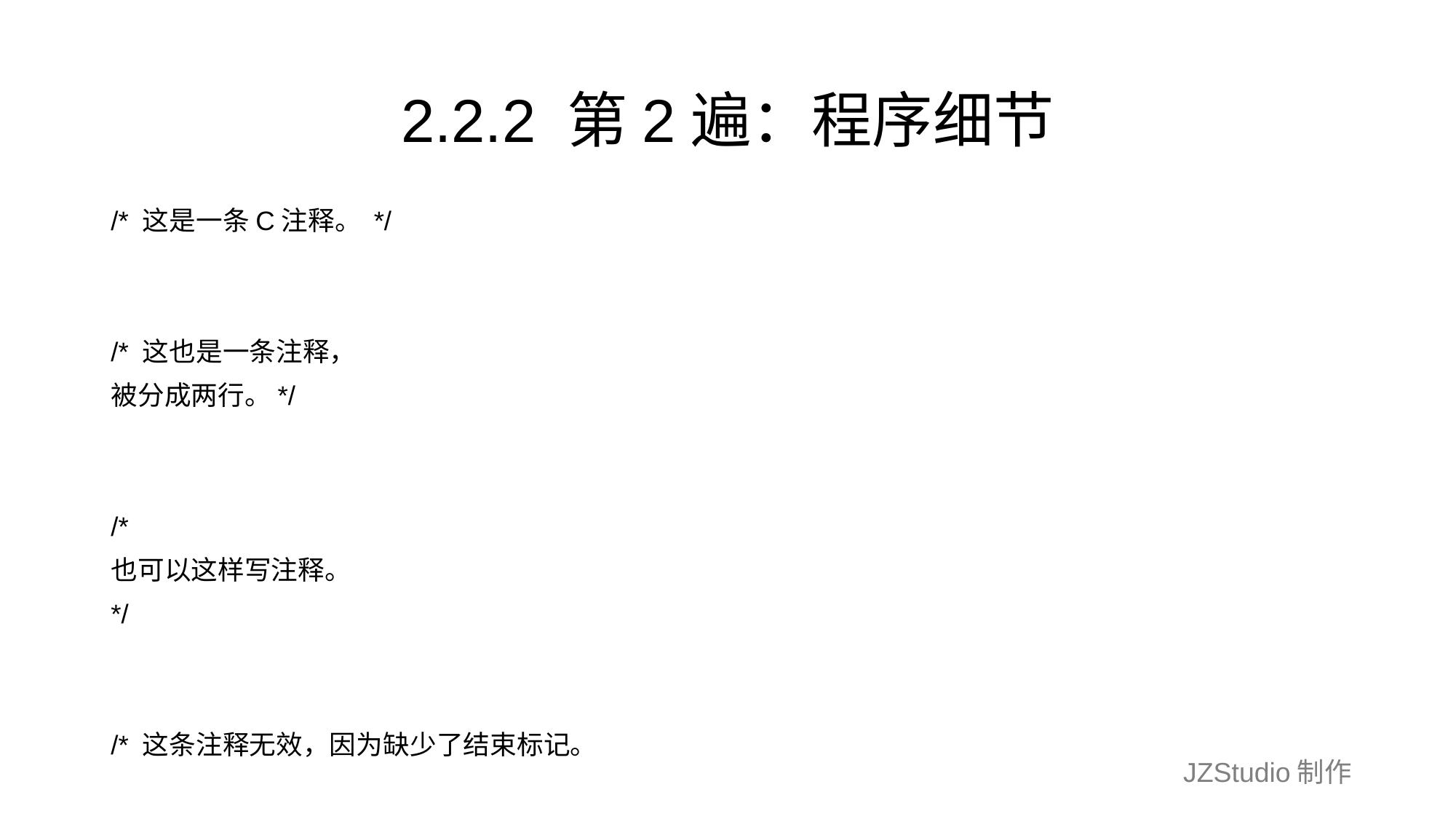

# 2.2.2 第2遍：程序细节
/* 这是一条C注释。 */

/* 这也是一条注释，
被分成两行。*/

/*
也可以这样写注释。
*/

/* 这条注释无效，因为缺少了结束标记。